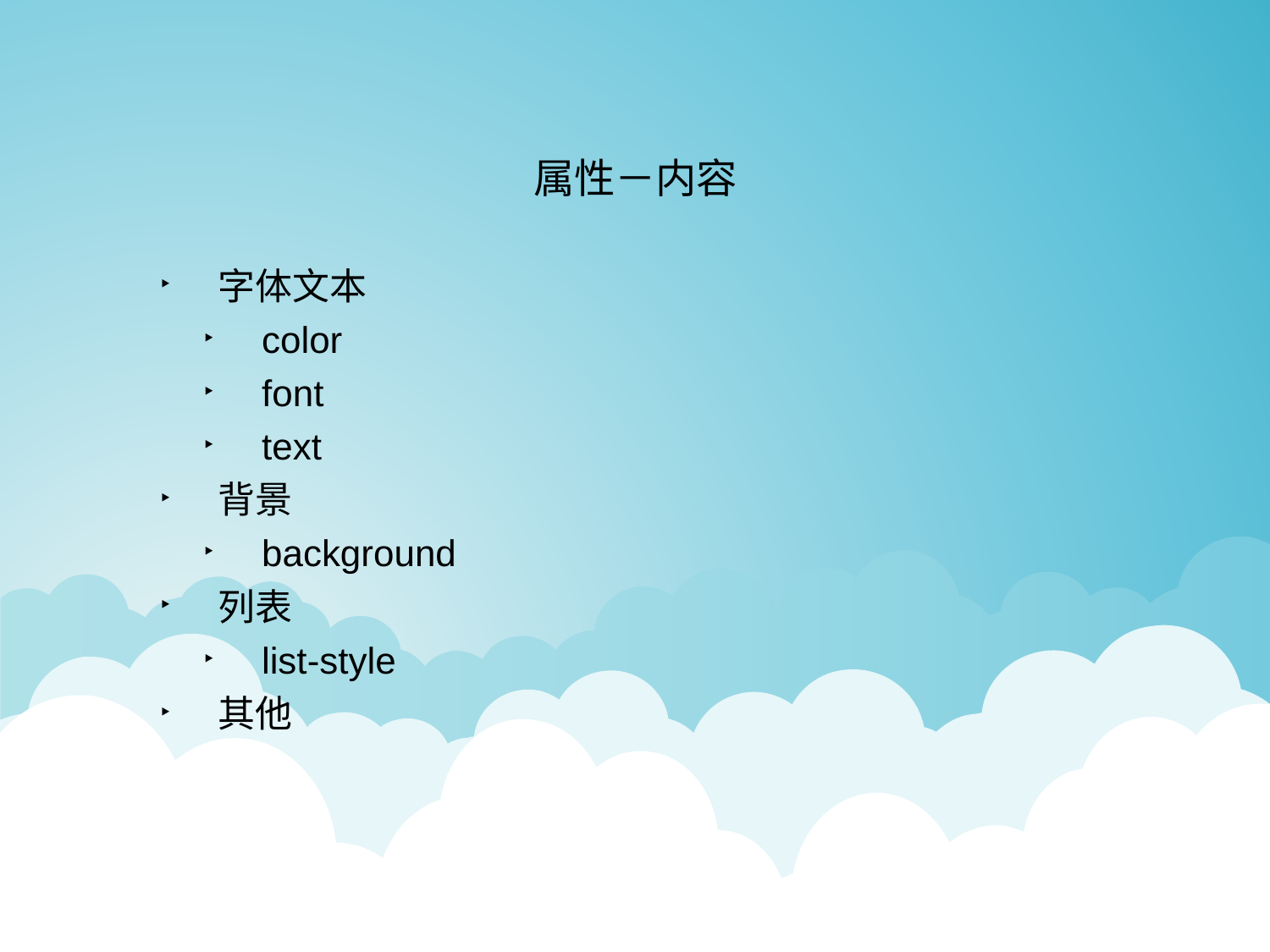

属性－内容
字体文本
color
font
text
背景
background
列表
list-style
其他